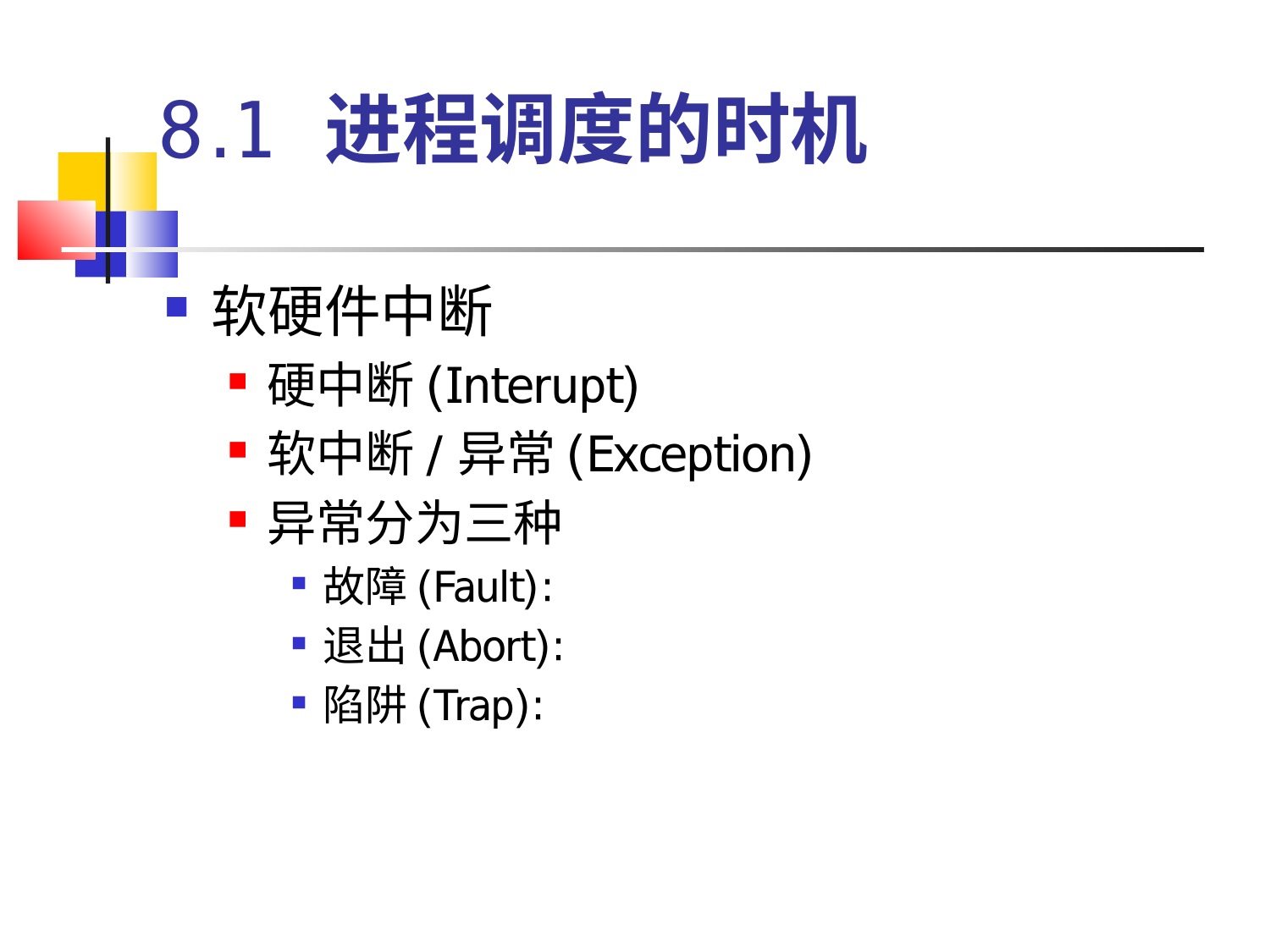

# 8.1 进程调度的时机
软硬件中断
硬中断(Interupt)
软中断/异常(Exception)
异常分为三种
故障(Fault):
退出(Abort):
陷阱(Trap):